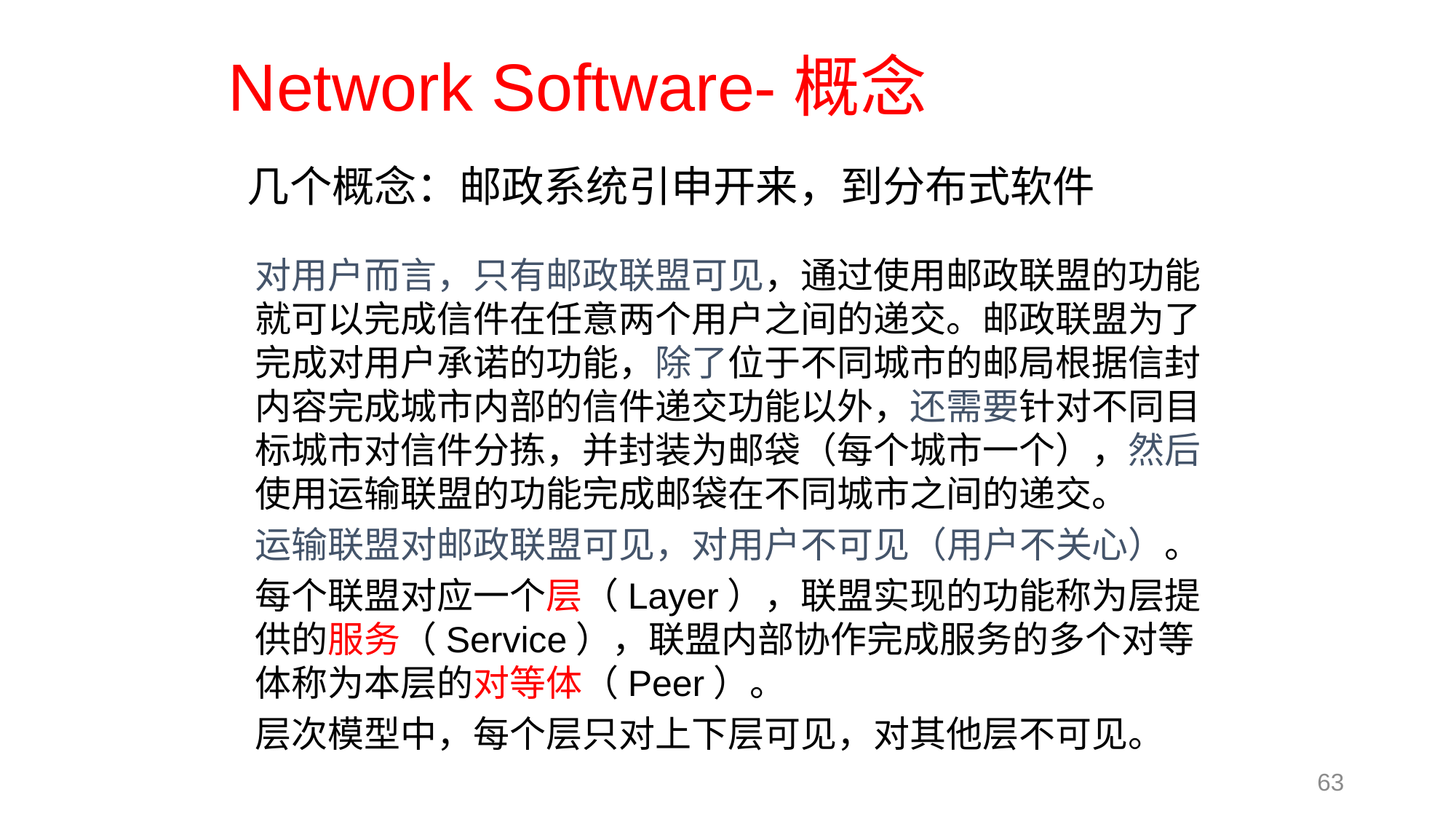

# Network Software-概念
几个概念：邮政系统引申开来，到分布式软件
对用户而言，只有邮政联盟可见，通过使用邮政联盟的功能就可以完成信件在任意两个用户之间的递交。邮政联盟为了完成对用户承诺的功能，除了位于不同城市的邮局根据信封内容完成城市内部的信件递交功能以外，还需要针对不同目标城市对信件分拣，并封装为邮袋（每个城市一个），然后使用运输联盟的功能完成邮袋在不同城市之间的递交。
运输联盟对邮政联盟可见，对用户不可见（用户不关心）。
每个联盟对应一个层（Layer），联盟实现的功能称为层提供的服务（Service），联盟内部协作完成服务的多个对等体称为本层的对等体（Peer）。
层次模型中，每个层只对上下层可见，对其他层不可见。

63